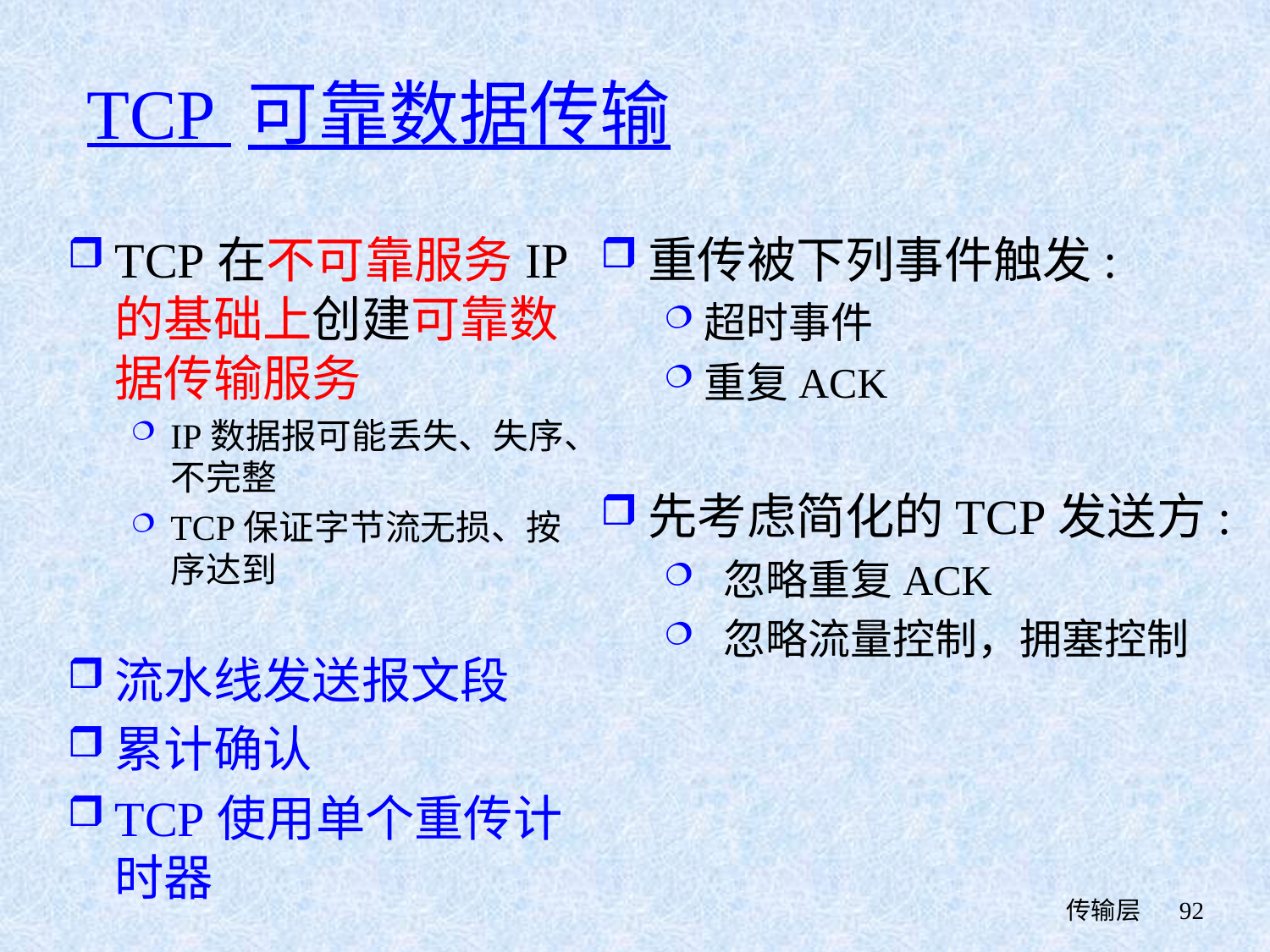

# TCP 可靠数据传输
TCP在不可靠服务IP的基础上创建可靠数据传输服务
IP数据报可能丢失、失序、不完整
TCP保证字节流无损、按序达到

流水线发送报文段
累计确认
TCP使用单个重传计时器

重传被下列事件触发:
超时事件
重复ACK

先考虑简化的TCP发送方:
 忽略重复ACK
 忽略流量控制，拥塞控制
 传输层
92